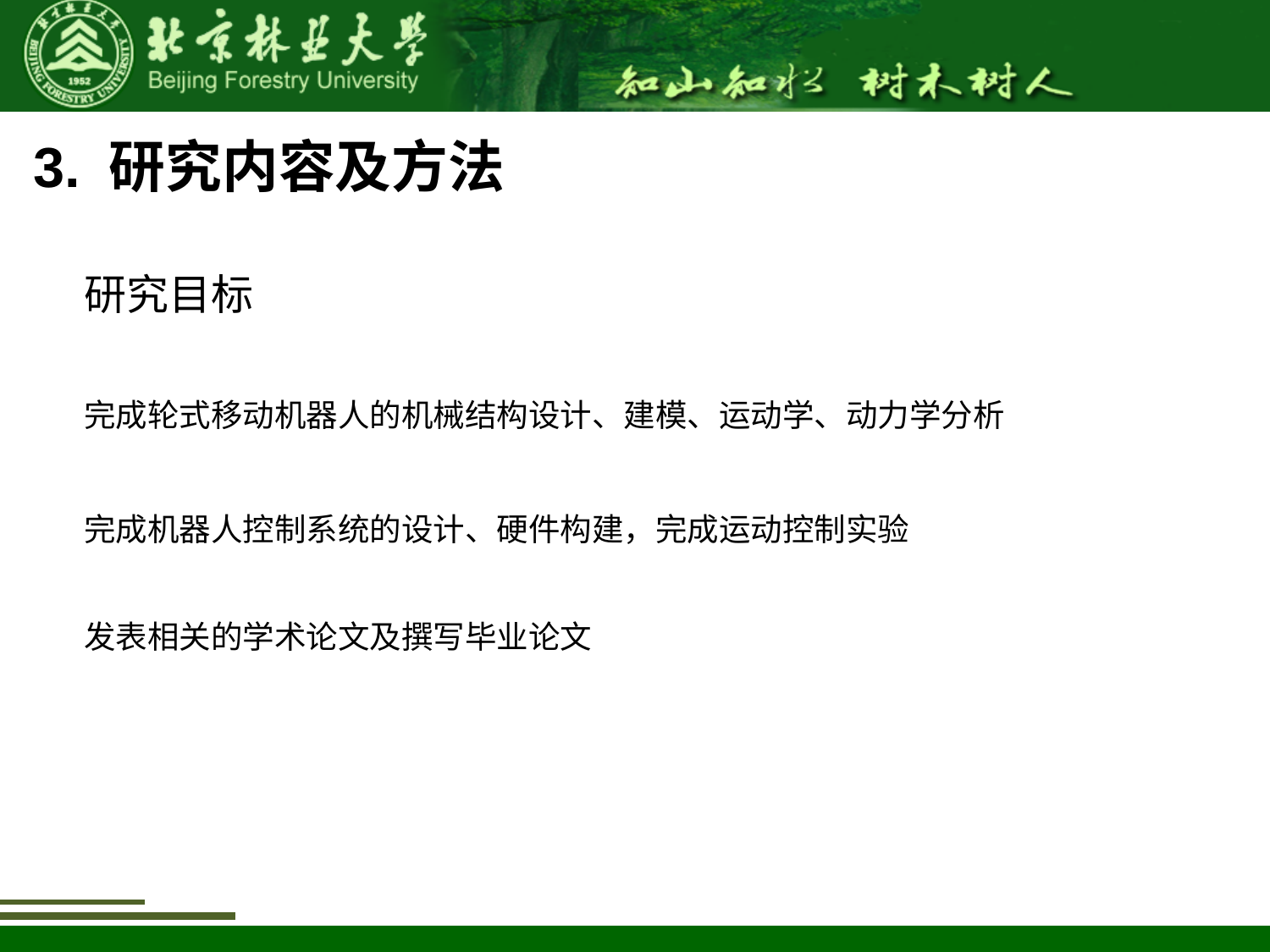

3. 研究内容及方法
研究目标
完成轮式移动机器人的机械结构设计、建模、运动学、动力学分析

完成机器人控制系统的设计、硬件构建，完成运动控制实验
发表相关的学术论文及撰写毕业论文